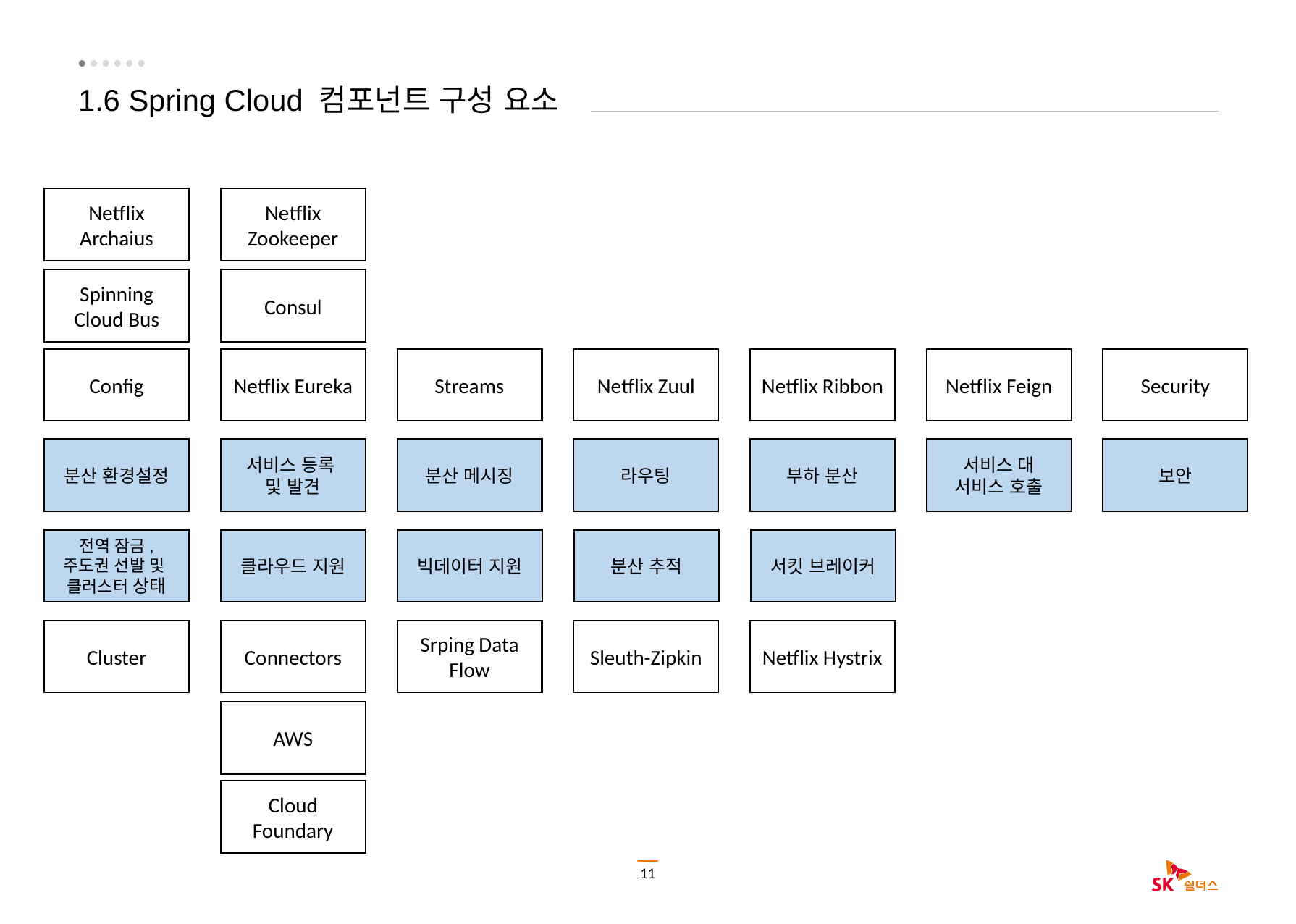

# 1.6 Spring Cloud 컴포넌트 구성 요소
Netflix Archaius
Netflix
Zookeeper
Spinning Cloud Bus
Consul
Config
Netflix Eureka
Streams
Netflix Zuul
Netflix Ribbon
Netflix Feign
Security
분산 환경설정
서비스 등록
및 발견
분산 메시징
라우팅
부하 분산
서비스 대
서비스 호출
보안
전역 잠금,
주도권 선발 및
클러스터 상태
클라우드 지원
빅데이터 지원
분산 추적
서킷 브레이커
Srping Data Flow
Sleuth-Zipkin
Netflix Hystrix
Cluster
Connectors
AWS
Cloud Foundary
11